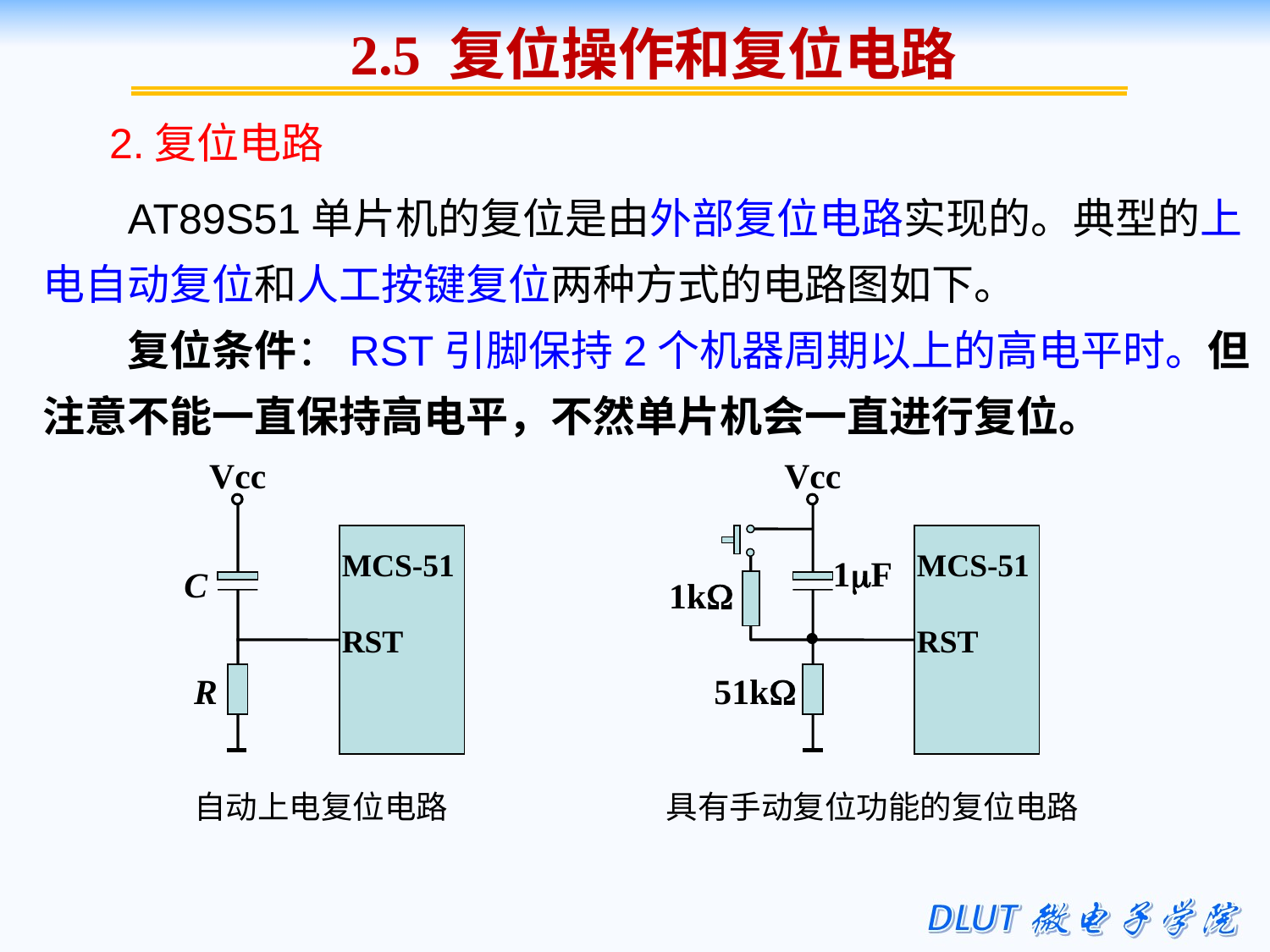

2.5 复位操作和复位电路
2.复位电路
AT89S51单片机的复位是由外部复位电路实现的。典型的上电自动复位和人工按键复位两种方式的电路图如下。
复位条件：RST引脚保持2个机器周期以上的高电平时。但注意不能一直保持高电平，不然单片机会一直进行复位。

Vcc

MCS-51

RST

C

R

Vcc

MCS-51

RST

1μF

1kΩ

51kΩ

具有手动复位功能的复位电路
自动上电复位电路